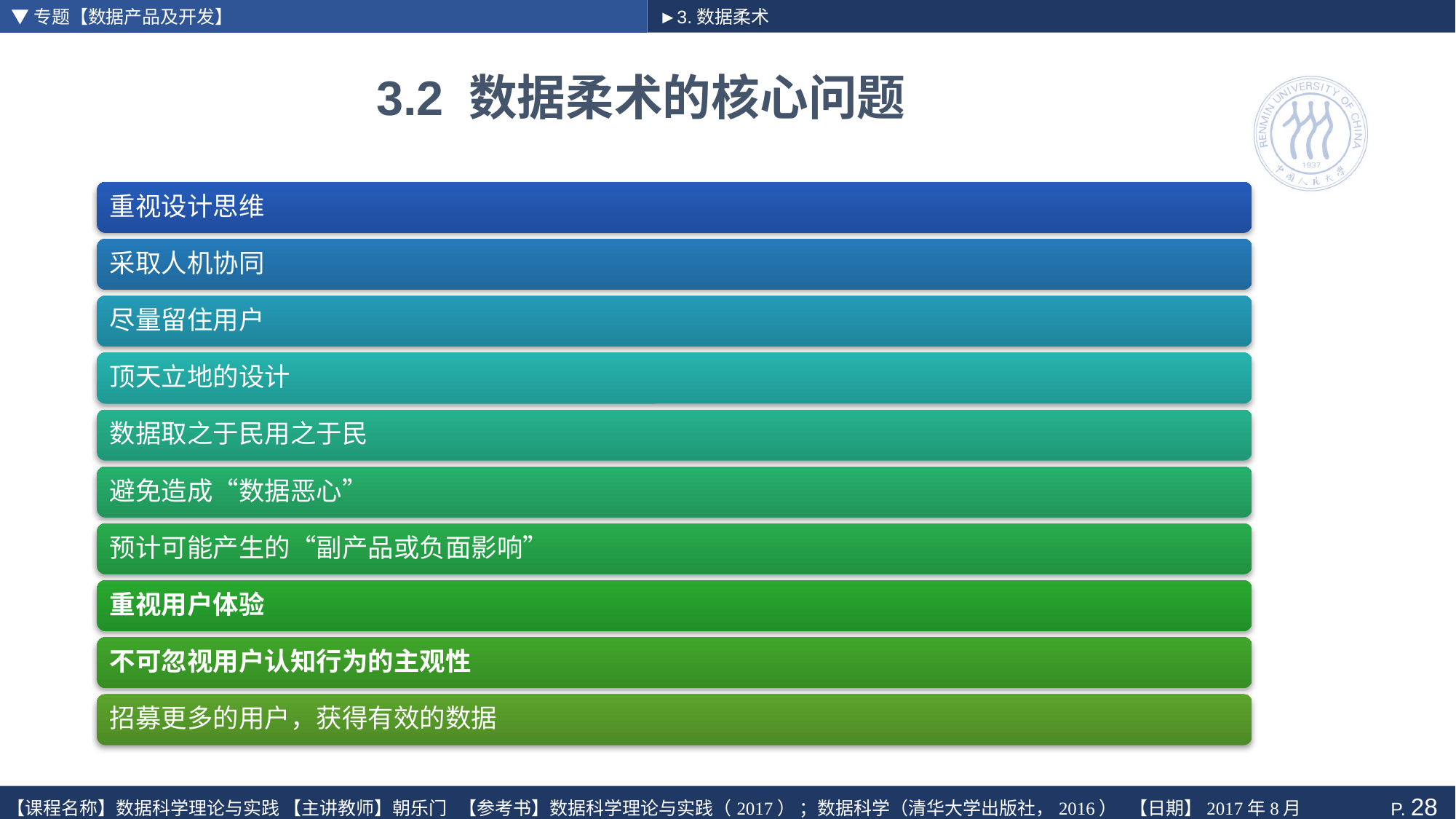

▼专题【数据产品及开发】

►3.数据柔术

# 3.2 数据柔术的核心问题
重视设计思维
采取人机协同
尽量留住用户
顶天立地的设计
数据取之于民用之于民
避免造成“数据恶心”
预计可能产生的“副产品或负面影响”
重视用户体验
不可忽视用户认知行为的主观性
招募更多的用户，获得有效的数据